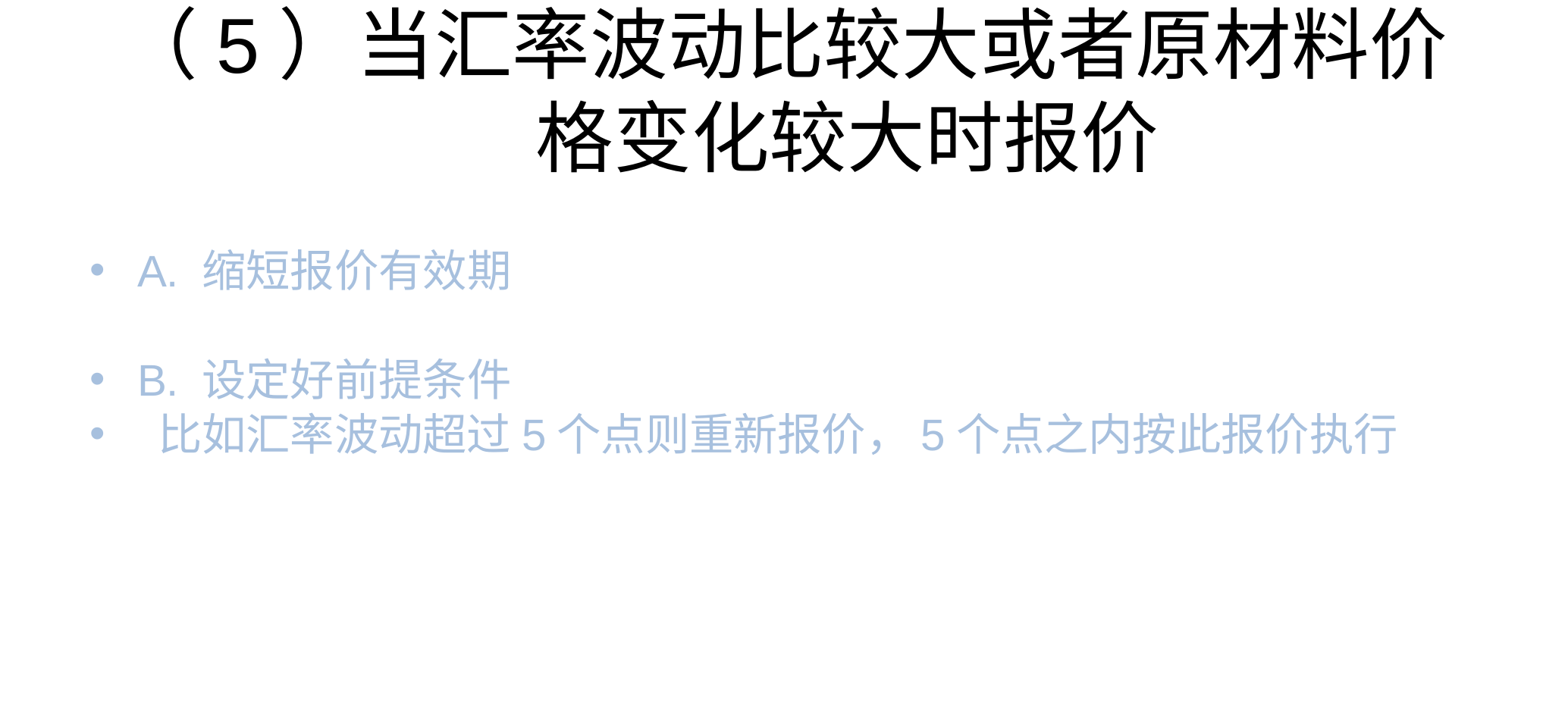

A. 缩短报价有效期

B. 设定好前提条件
 比如汇率波动超过5个点则重新报价，5个点之内按此报价执行
# （5）当汇率波动比较大或者原材料价格变化较大时报价
59